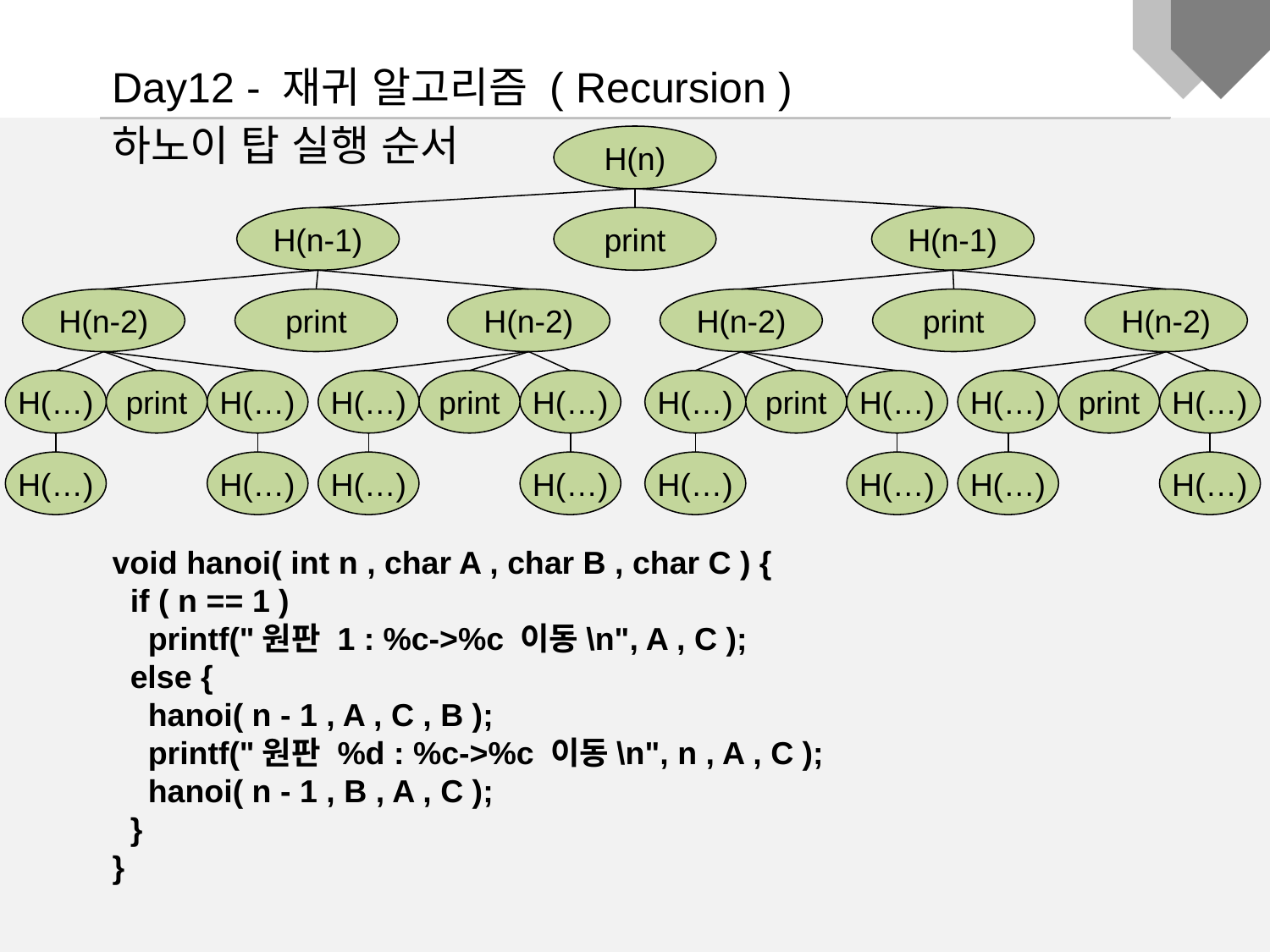

Day12 - 재귀 알고리즘 ( Recursion )
하노이 탑 실행 순서
H(n)
H(n-1)
print
H(n-1)
H(n-2)
print
H(n-2)
H(n-2)
print
H(n-2)
H(…)
print
H(…)
H(…)
print
H(…)
H(…)
print
H(…)
H(…)
print
H(…)
H(…)
H(…)
H(…)
H(…)
H(…)
H(…)
H(…)
H(…)
void hanoi( int n , char A , char B , char C ) {
  if ( n == 1 )
    printf("원판 1 : %c->%c 이동\n", A , C );
  else {
    hanoi( n - 1 , A , C , B );
    printf("원판 %d : %c->%c 이동\n", n , A , C );
    hanoi( n - 1 , B , A , C );
  }
}